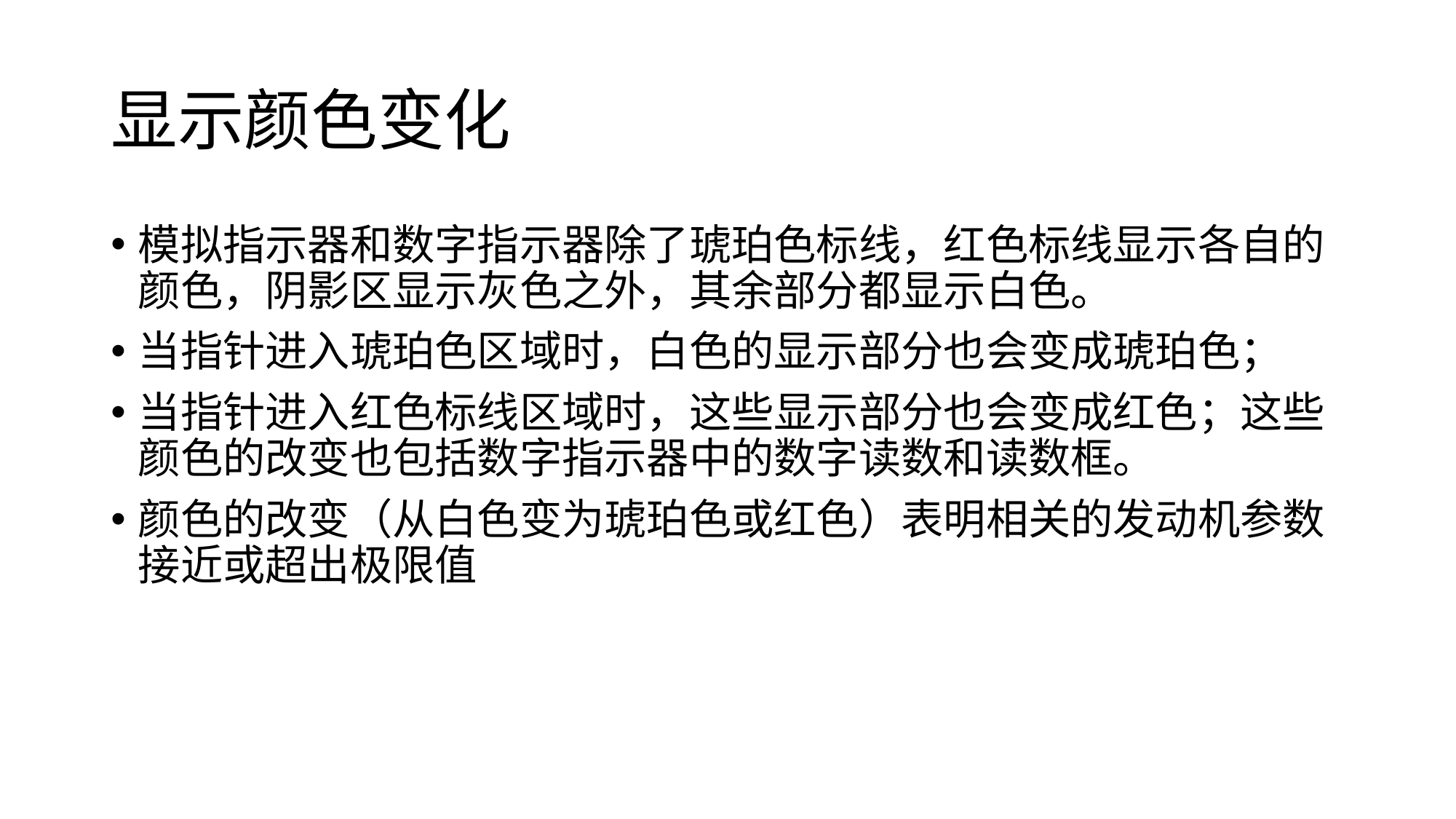

# 显示颜色变化
模拟指示器和数字指示器除了琥珀色标线，红色标线显示各自的颜色，阴影区显示灰色之外，其余部分都显示白色。
当指针进入琥珀色区域时，白色的显示部分也会变成琥珀色；
当指针进入红色标线区域时，这些显示部分也会变成红色；这些颜色的改变也包括数字指示器中的数字读数和读数框。
颜色的改变（从白色变为琥珀色或红色）表明相关的发动机参数接近或超出极限值